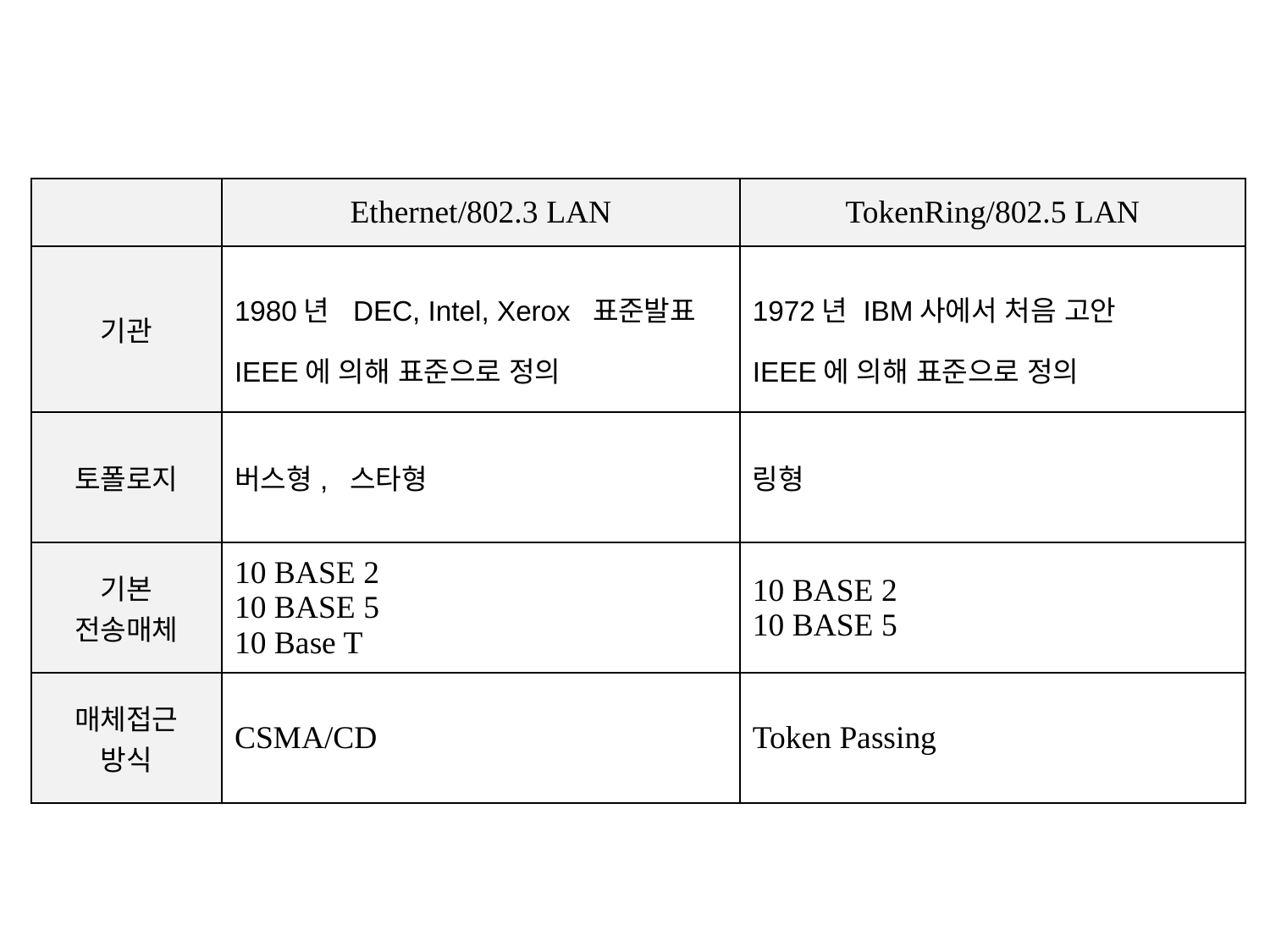

|  | Ethernet/802.3 LAN | TokenRing/802.5 LAN |
| --- | --- | --- |
| 기관 | 1980년 DEC, Intel, Xerox 표준발표IEEE에 의해 표준으로 정의 | 1972년 IBM사에서 처음 고안 IEEE에 의해 표준으로 정의 |
| 토폴로지 | 버스형, 스타형 | 링형 |
| 기본 전송매체 | 10 BASE 2 10 BASE 5 10 Base T | 10 BASE 2 10 BASE 5 |
| 매체접근 방식 | CSMA/CD | Token Passing |